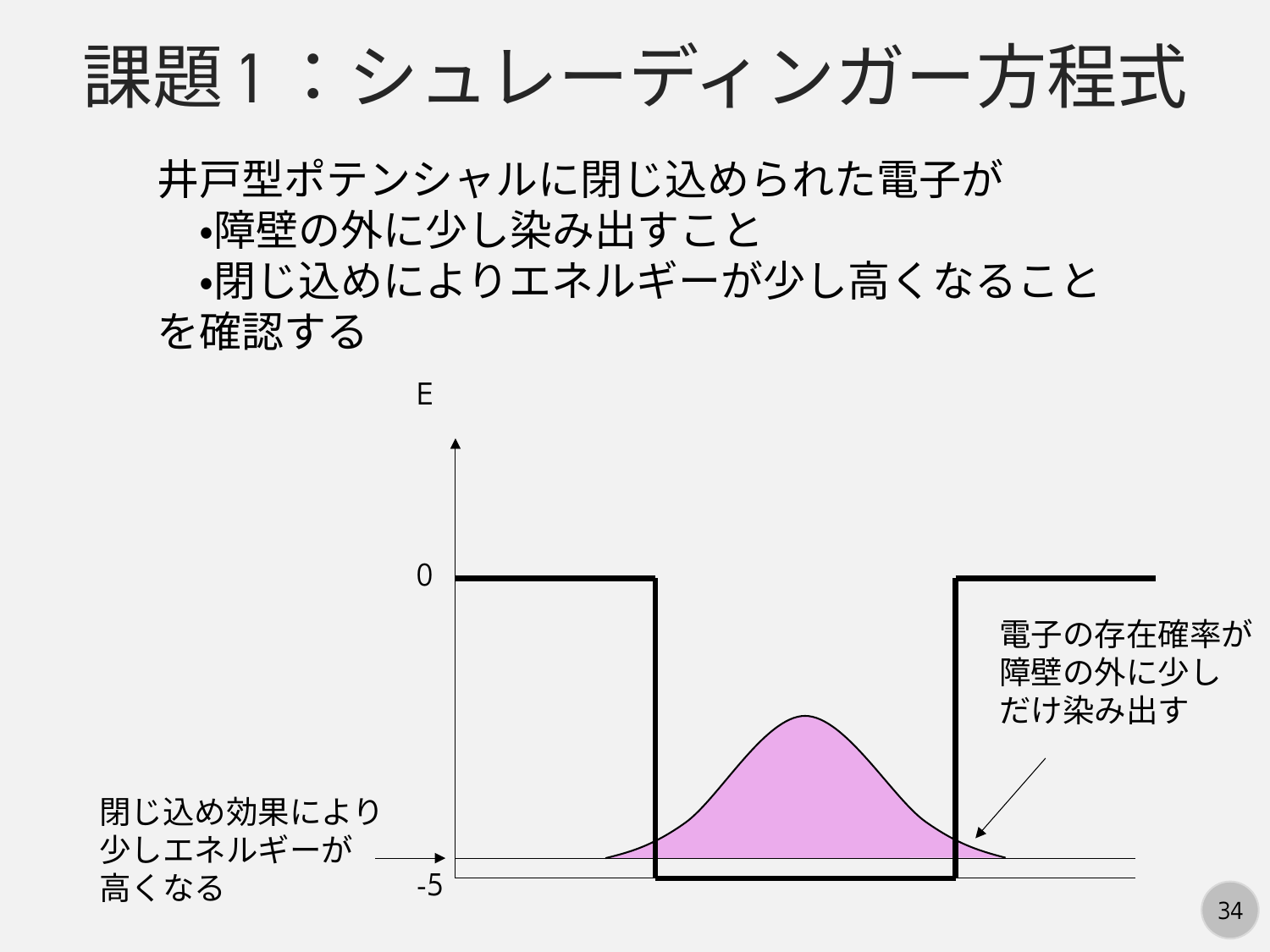

課題1：シュレーディンガー方程式
井戸型ポテンシャルに閉じ込められた電子が
　・障壁の外に少し染み出すこと
　・閉じ込めによりエネルギーが少し高くなること
を確認する
E
0
電子の存在確率が
障壁の外に少し
だけ染み出す

閉じ込め効果により
少しエネルギーが
高くなる
-5